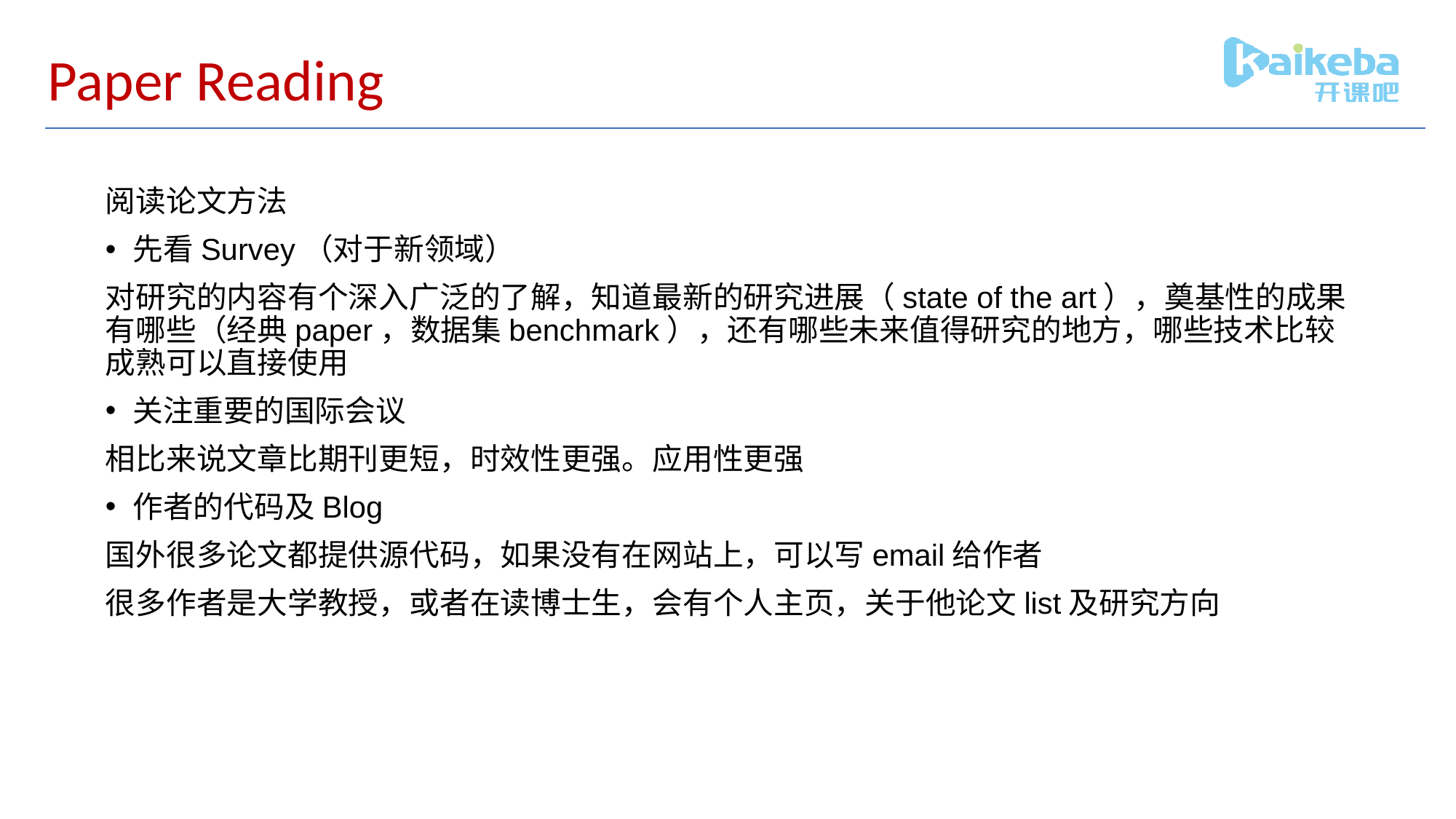

# Paper Reading
阅读论文方法
先看Survey（对于新领域）
对研究的内容有个深入广泛的了解，知道最新的研究进展（state of the art），奠基性的成果有哪些（经典paper，数据集benchmark），还有哪些未来值得研究的地方，哪些技术比较成熟可以直接使用
关注重要的国际会议
相比来说文章比期刊更短，时效性更强。应用性更强
作者的代码及Blog
国外很多论文都提供源代码，如果没有在网站上，可以写email给作者
很多作者是大学教授，或者在读博士生，会有个人主页，关于他论文list及研究方向